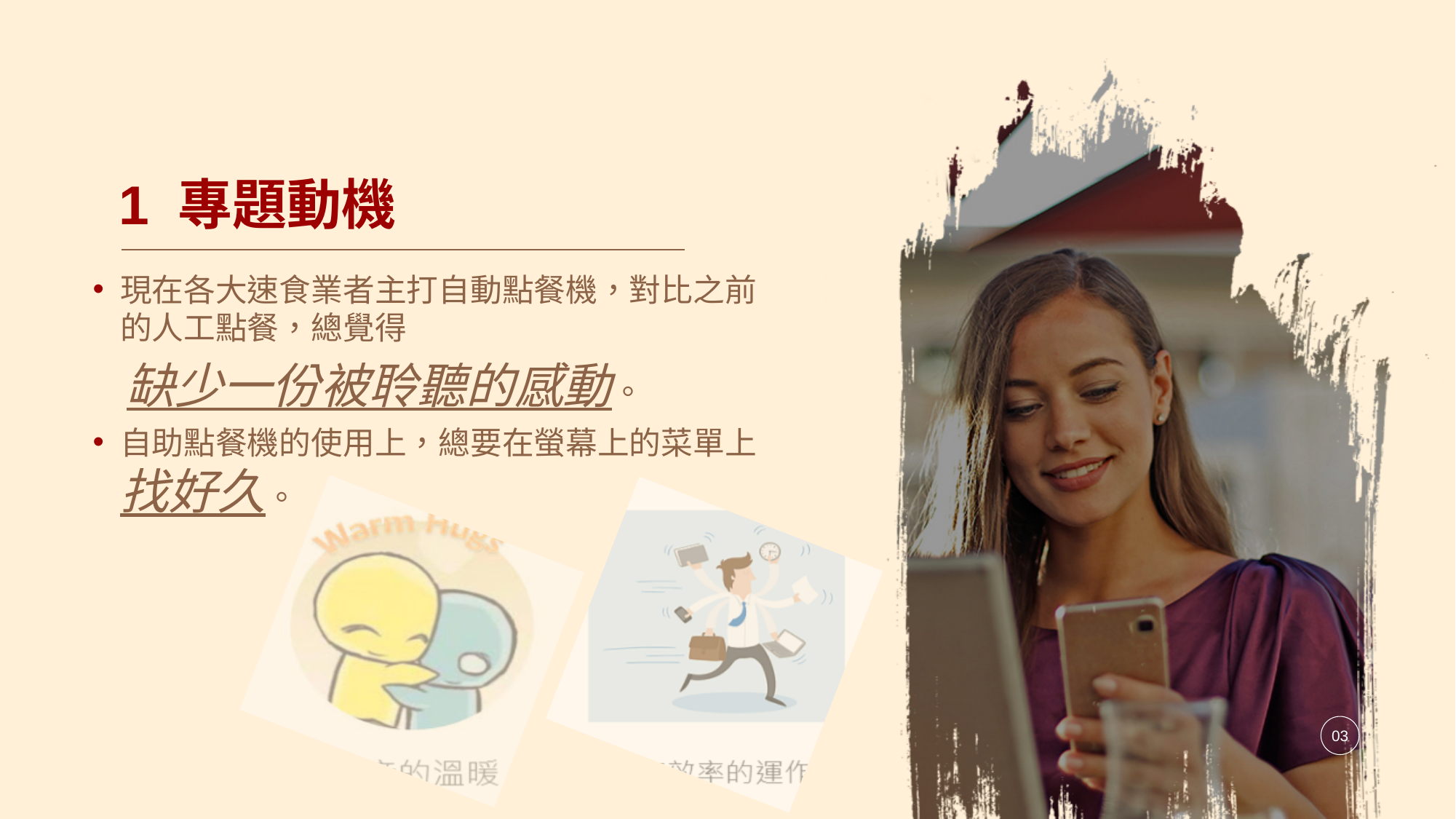

# 1 專題動機
現在各大速食業者主打自動點餐機，對比之前的人工點餐，總覺得
  缺少一份被聆聽的感動。
自助點餐機的使用上，總要在螢幕上的菜單上找好久。

03